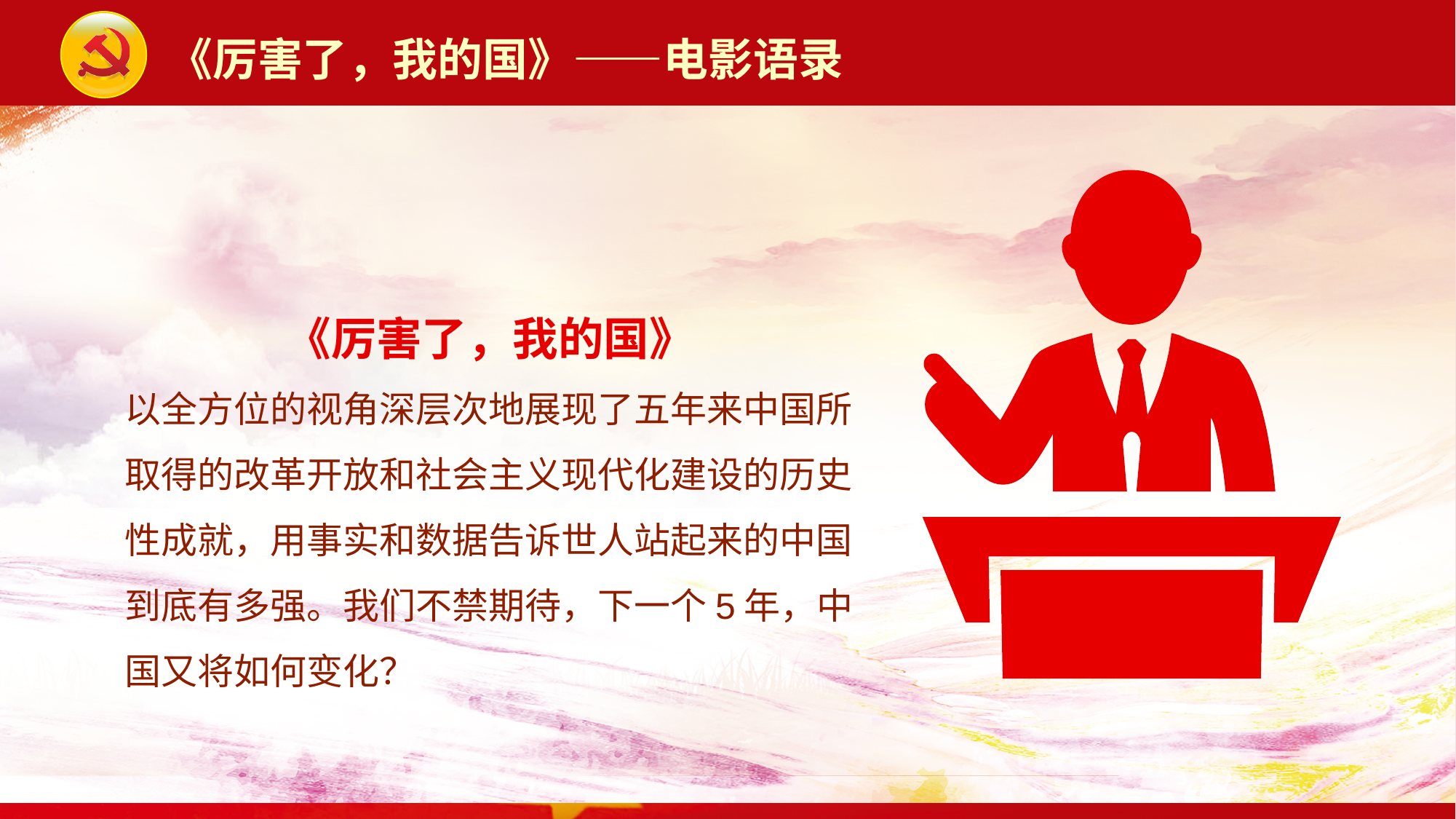

《厉害了，我的国》——电影语录

《厉害了，我的国》
以全方位的视角深层次地展现了五年来中国所取得的改革开放和社会主义现代化建设的历史性成就，用事实和数据告诉世人站起来的中国到底有多强。我们不禁期待，下一个5年，中国又将如何变化？